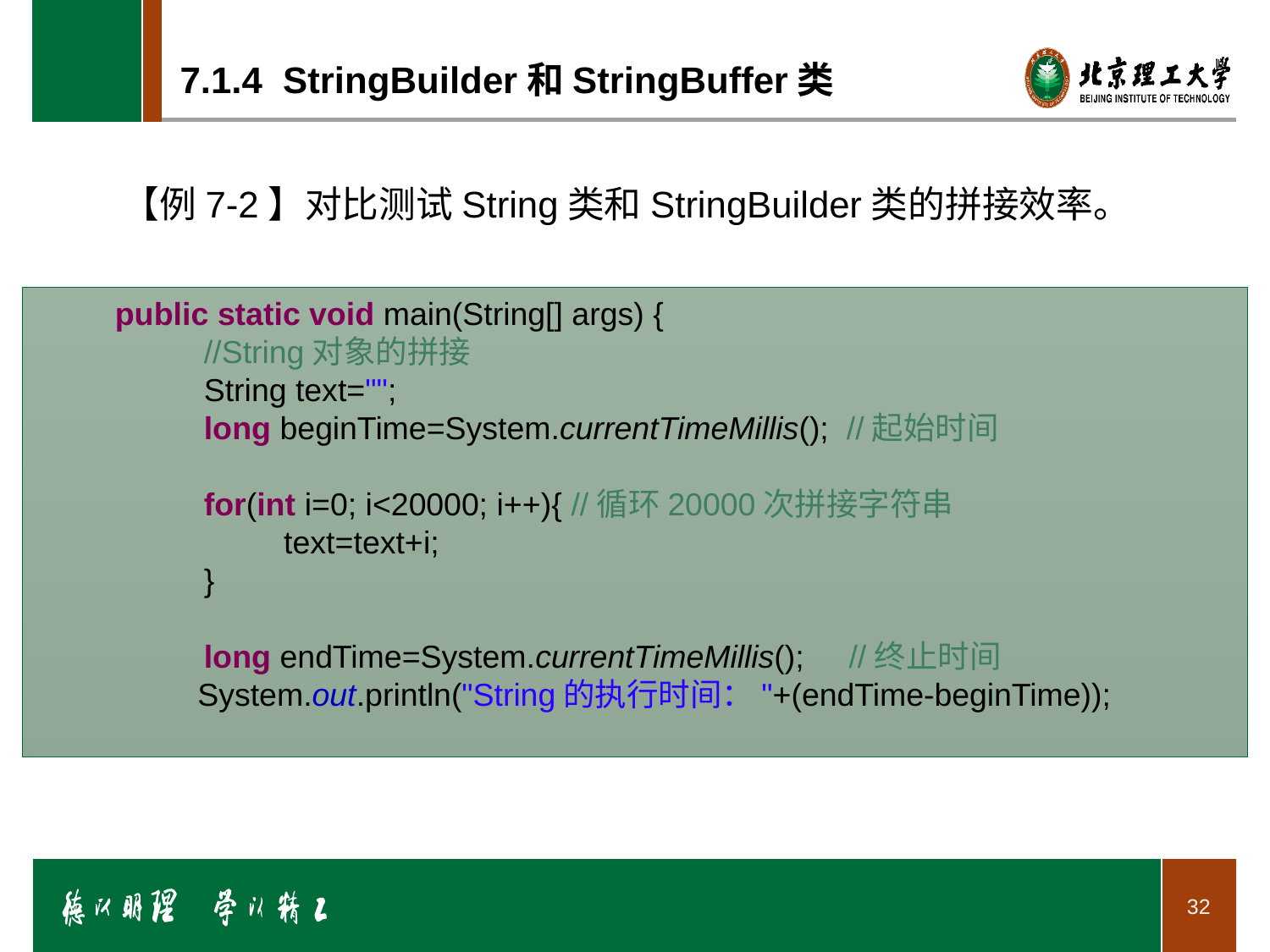

# 7.1.4  StringBuilder和StringBuffer类
【例7-2】对比测试String类和StringBuilder类的拼接效率。
         public static void main(String[] args) {
                   //String对象的拼接
                   String text="";
                   long beginTime=System.currentTimeMillis();  //起始时间

                   for(int i=0; i<20000; i++){ //循环20000次拼接字符串
                            text=text+i;
                   }

                   long endTime=System.currentTimeMillis();     //终止时间
	    System.out.println("String的执行时间："+(endTime-beginTime));